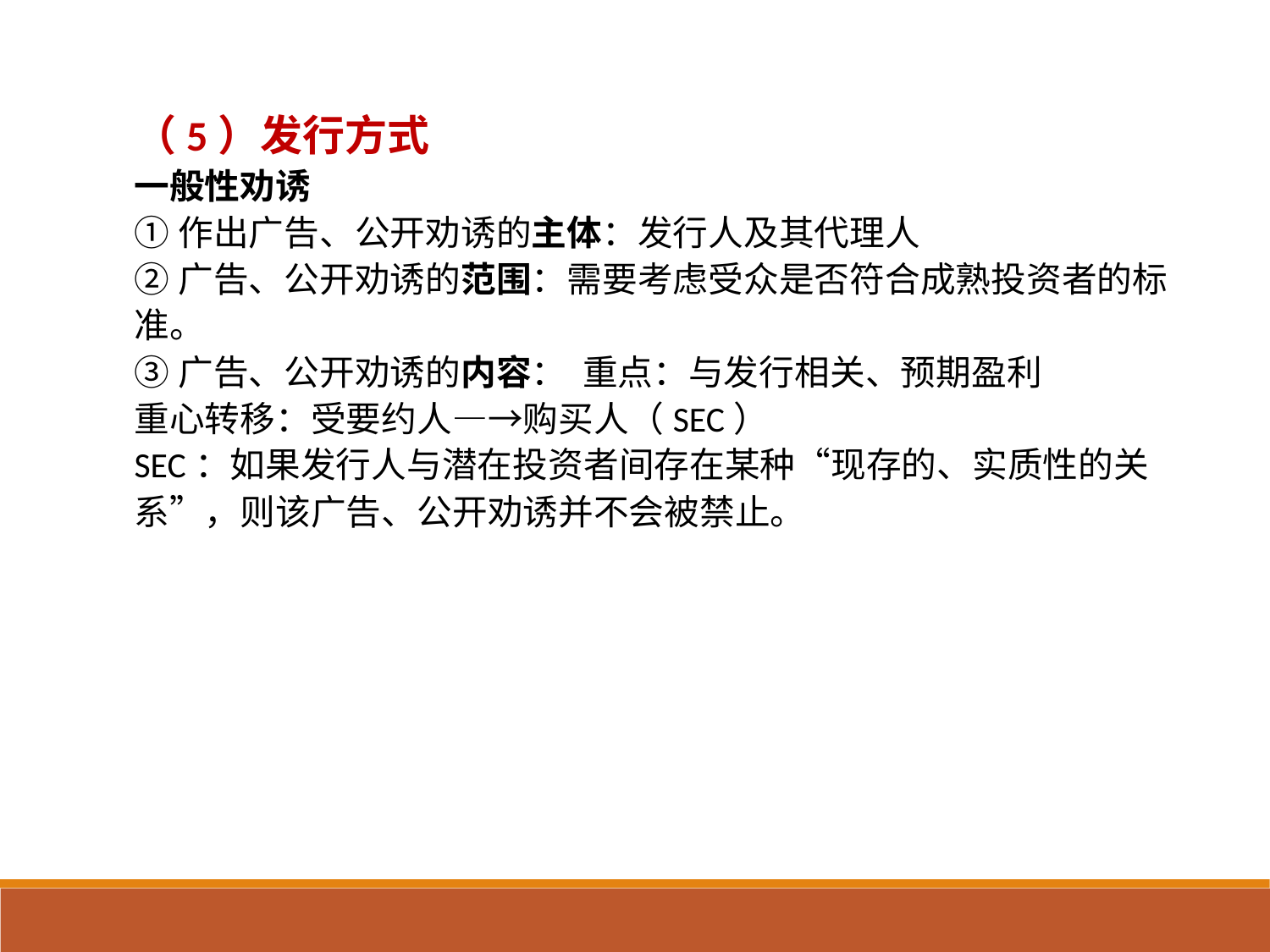

（5）发行方式
一般性劝诱
①作出广告、公开劝诱的主体：发行人及其代理人
②广告、公开劝诱的范围：需要考虑受众是否符合成熟投资者的标准。
③广告、公开劝诱的内容：  重点：与发行相关、预期盈利
重心转移：受要约人—→购买人（SEC）
SEC：如果发行人与潜在投资者间存在某种“现存的、实质性的关系”，则该广告、公开劝诱并不会被禁止。